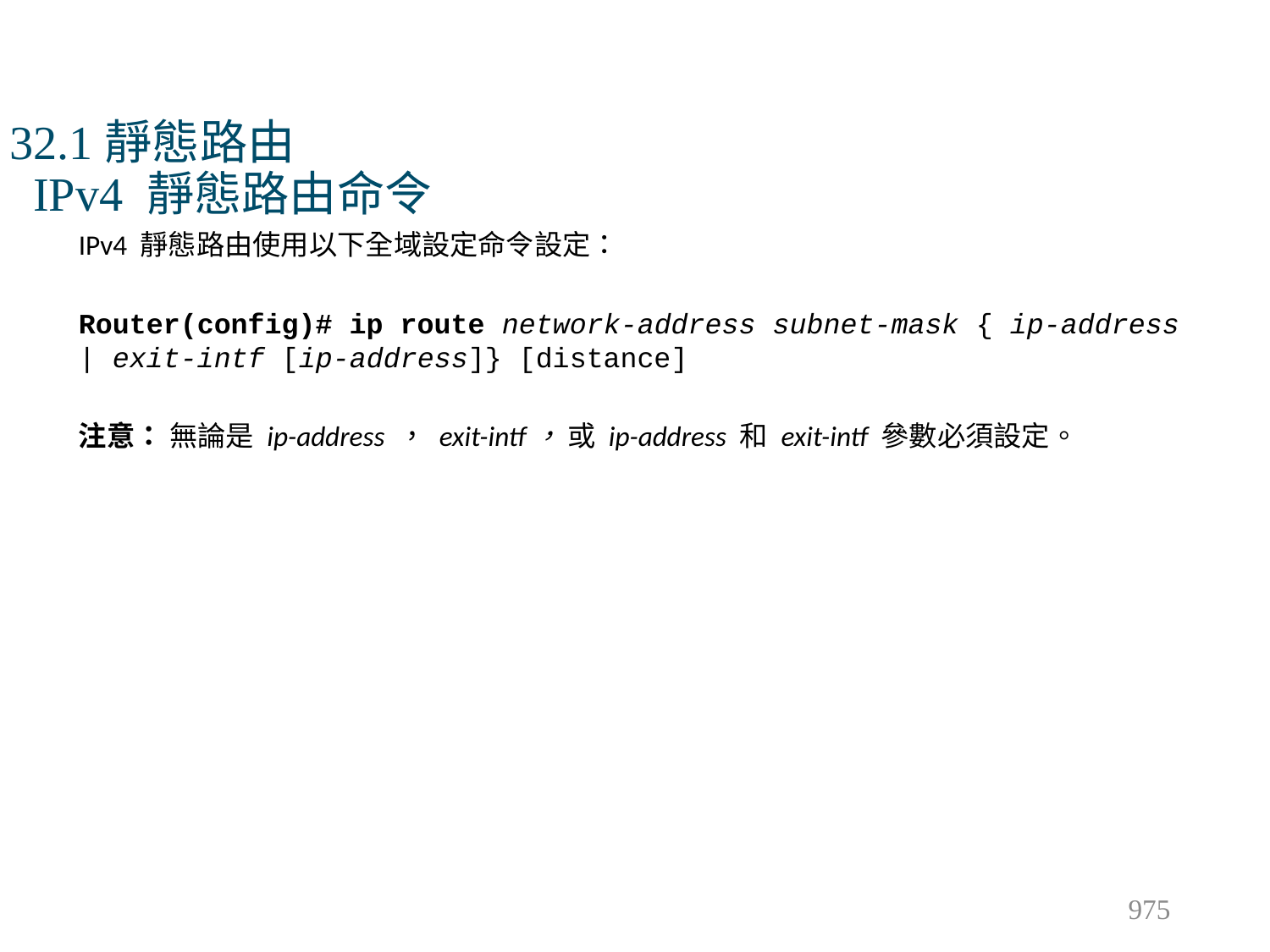

# 32.1靜態路由 IPv4 靜態路由命令
IPv4 靜態路由使用以下全域設定命令設定：

Router(config)# ip route network-address subnet-mask { ip-address | exit-intf [ip-address]} [distance]

注意： 無論是 ip-address ， exit-intf， 或 ip-address 和 exit-intf 參數必須設定。

975